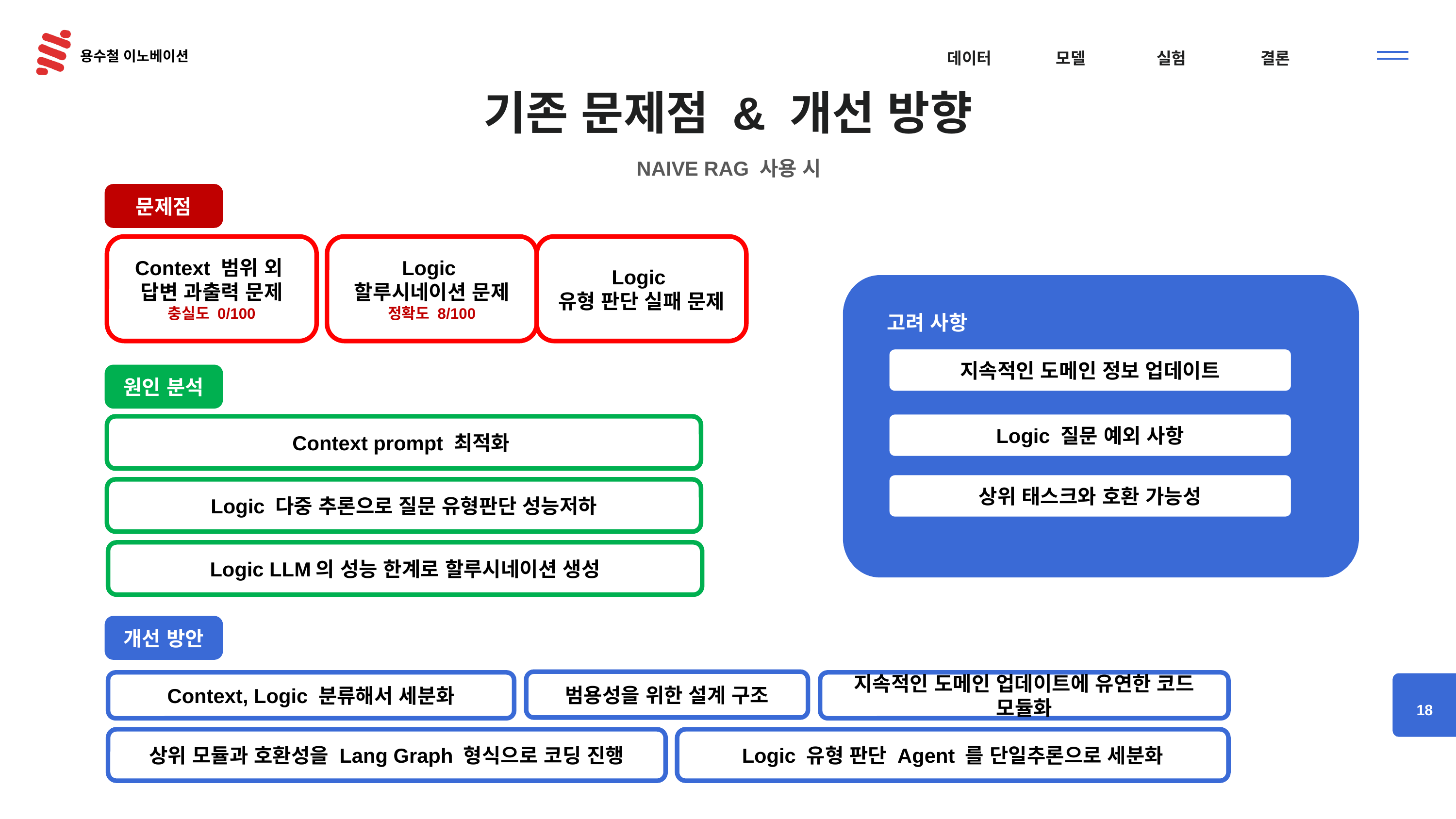

# 기존 문제점 & 개선 방향
NAIVE RAG 사용 시
문제점
Context 범위 외
답변 과출력 문제
충실도 0/100
Logic
할루시네이션 문제
정확도 8/100
Logic
유형 판단 실패 문제

고려 사항
지속적인 도메인 정보 업데이트
원인 분석
Logic 질문 예외 사항
Context prompt 최적화
상위 태스크와 호환 가능성
Logic 다중 추론으로 질문 유형판단 성능저하
Logic LLM의 성능 한계로 할루시네이션 생성
개선 방안
범용성을 위한 설계 구조
Context, Logic 분류해서 세분화
지속적인 도메인 업데이트에 유연한 코드 모듈화
18
상위 모듈과 호환성을 Lang Graph 형식으로 코딩 진행
Logic 유형 판단 Agent 를 단일추론으로 세분화